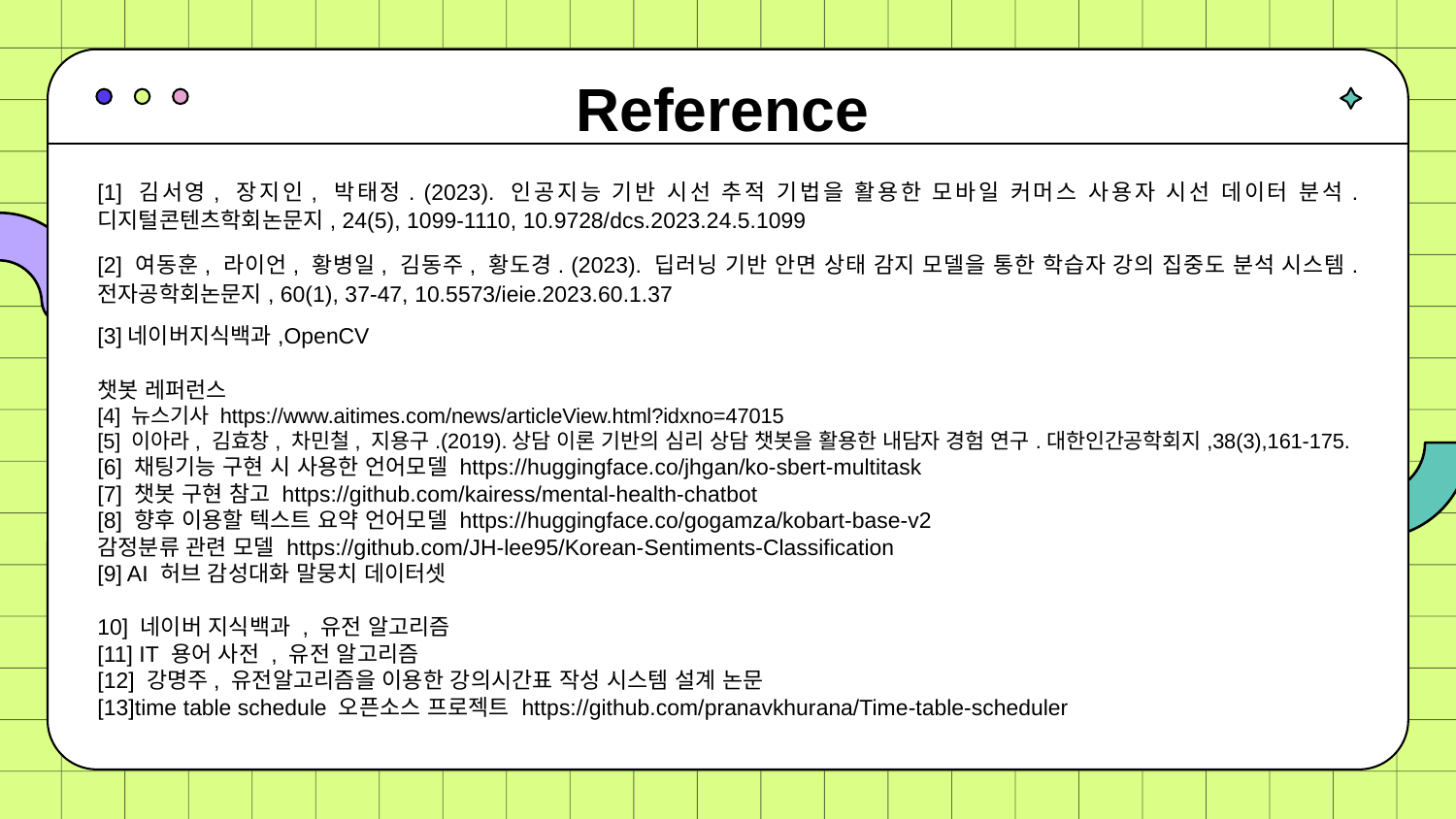

# Reference

[1] 김서영, 장지인, 박태정. (2023). 인공지능 기반 시선 추적 기법을 활용한 모바일 커머스 사용자 시선 데이터 분석. 디지털콘텐츠학회논문지, 24(5), 1099-1110, 10.9728/dcs.2023.24.5.1099
[2] 여동훈, 라이언, 황병일, 김동주, 황도경. (2023). 딥러닝 기반 안면 상태 감지 모델을 통한 학습자 강의 집중도 분석 시스템. 전자공학회논문지, 60(1), 37-47, 10.5573/ieie.2023.60.1.37
[3]네이버지식백과,OpenCV

챗봇 레퍼런스
[4] 뉴스기사 https://www.aitimes.com/news/articleView.html?idxno=47015
[5] 이아라, 김효창, 차민철, 지용구.(2019).상담 이론 기반의 심리 상담 챗봇을 활용한 내담자 경험 연구.대한인간공학회지,38(3),161-175.
[6] 채팅기능 구현 시 사용한 언어모델 https://huggingface.co/jhgan/ko-sbert-multitask
[7] 챗봇 구현 참고 https://github.com/kairess/mental-health-chatbot
[8] 향후 이용할 텍스트 요약 언어모델 https://huggingface.co/gogamza/kobart-base-v2
감정분류 관련 모델 https://github.com/JH-lee95/Korean-Sentiments-Classification
[9] AI 허브 감성대화 말뭉치 데이터셋
https://aihub.or.kr/aihubdata/data/view.do?currMenu=115&topMenu=100&aihubDataSe=data&dataSetSn=86
10] 네이버 지식백과 , 유전 알고리즘
[11] IT 용어 사전 , 유전 알고리즘 https://terms.naver.com/entry.naver?docId=855925&cid=42346&categoryId=42346
[12] 강명주, 유전알고리즘을 이용한 강의시간표 작성 시스템 설계 논문 https://koreascience.kr/article/CFKO201129149563291.pdf
[13]time table schedule 오픈소스 프로젝트 https://github.com/pranavkhurana/Time-table-scheduler